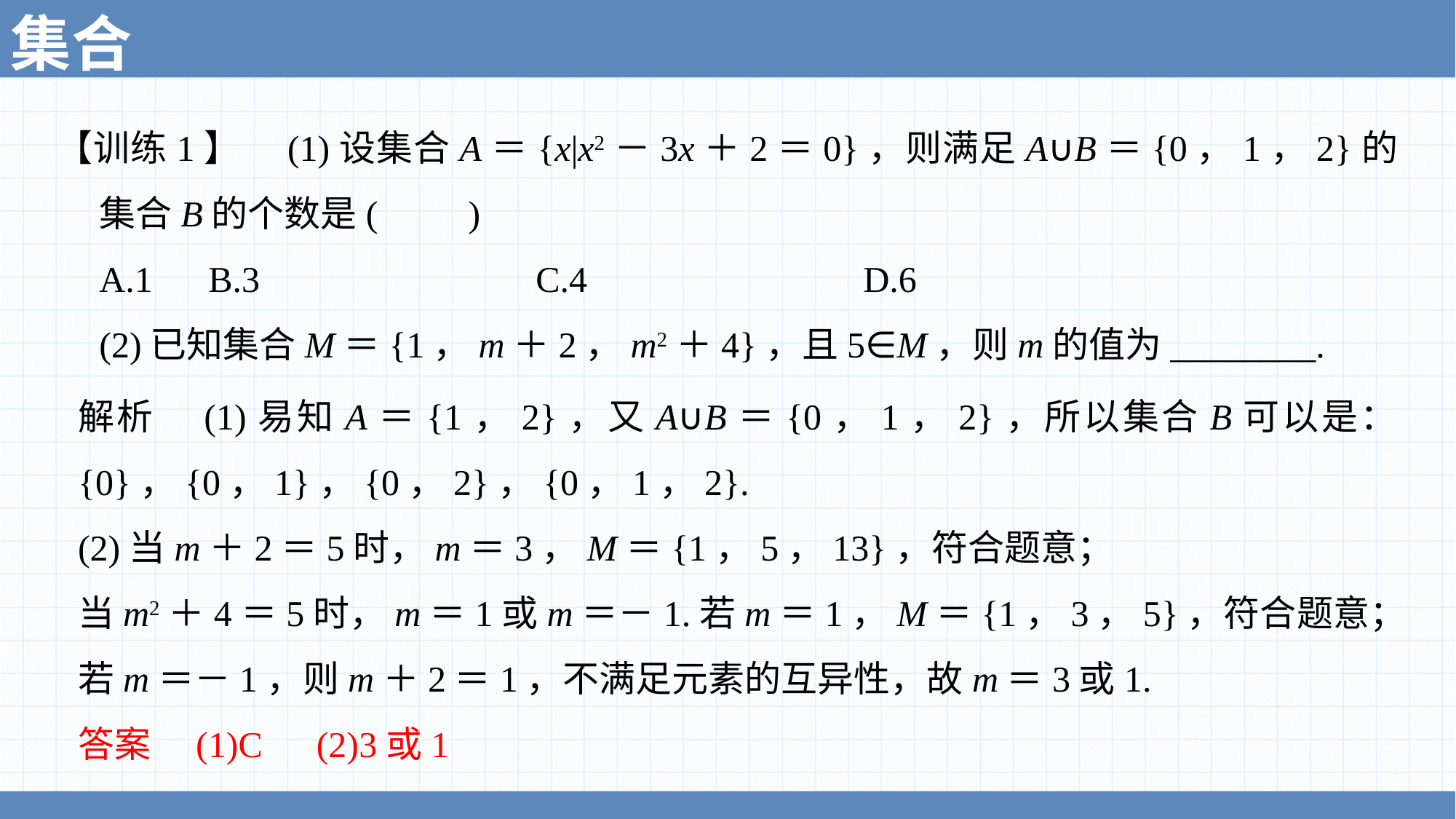

集合
【训练1】　(1)设集合A＝{x|x2－3x＋2＝0}，则满足A∪B＝{0，1，2}的集合B的个数是(　　)
	A.1  	B.3  			C.4  			D.6
	(2)已知集合M＝{1，m＋2，m2＋4}，且5∈M，则m的值为________.
解析　(1)易知A＝{1，2}，又A∪B＝{0，1，2}，所以集合B可以是：{0}，{0，1}，{0，2}，{0，1，2}.
(2)当m＋2＝5时，m＝3，M＝{1，5，13}，符合题意；
当m2＋4＝5时，m＝1或m＝－1.若m＝1，M＝{1，3，5}，符合题意；若m＝－1，则m＋2＝1，不满足元素的互异性，故m＝3或1.
答案　(1)C　(2)3或1